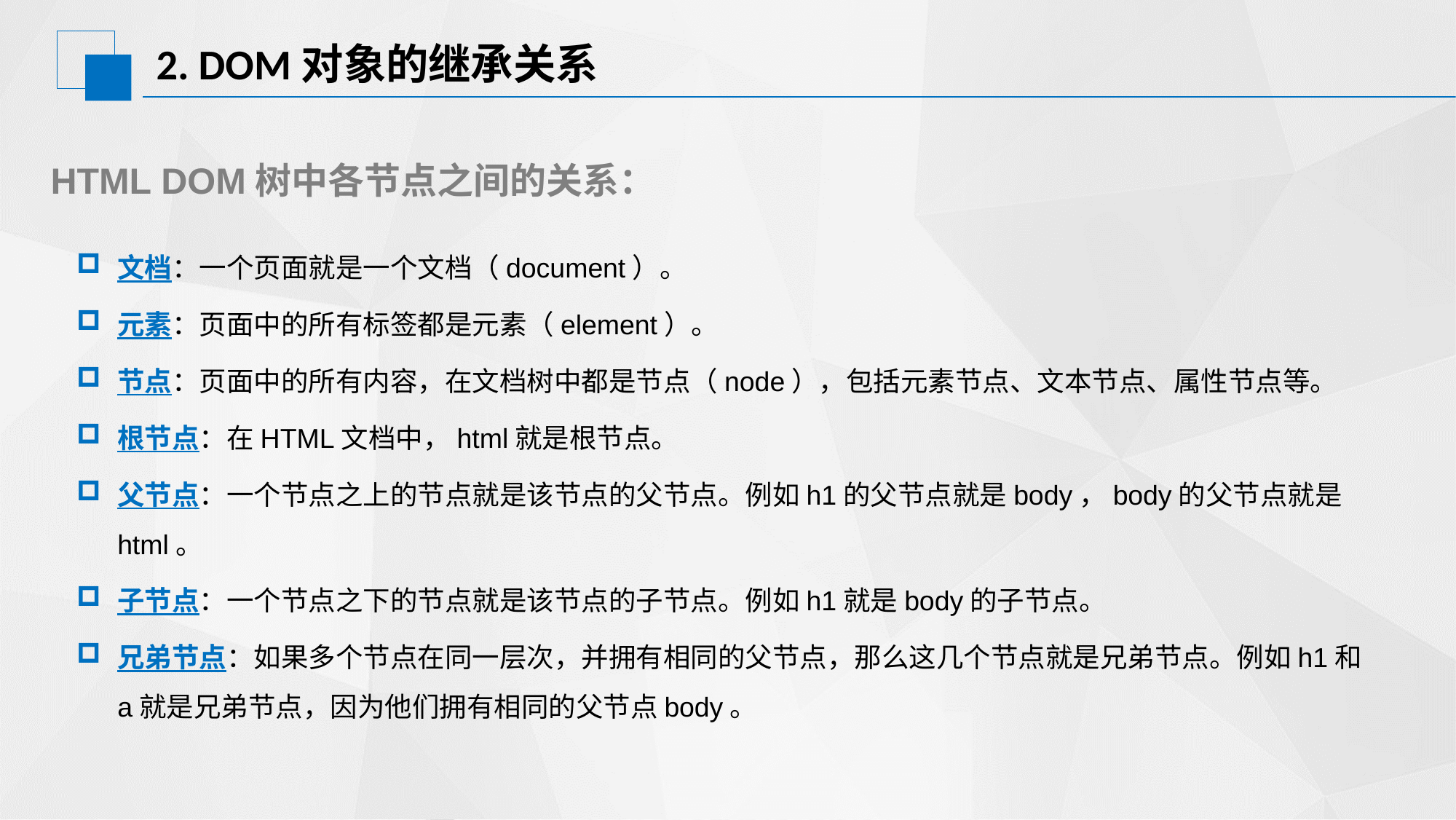

# 2. DOM对象的继承关系
HTML DOM树中各节点之间的关系：
文档：一个页面就是一个文档（document）。
元素：页面中的所有标签都是元素（element）。
节点：页面中的所有内容，在文档树中都是节点（node），包括元素节点、文本节点、属性节点等。
根节点：在HTML文档中，html就是根节点。
父节点：一个节点之上的节点就是该节点的父节点。例如h1的父节点就是body，body的父节点就是html。
子节点：一个节点之下的节点就是该节点的子节点。例如h1就是body的子节点。
兄弟节点：如果多个节点在同一层次，并拥有相同的父节点，那么这几个节点就是兄弟节点。例如h1和a就是兄弟节点，因为他们拥有相同的父节点body。